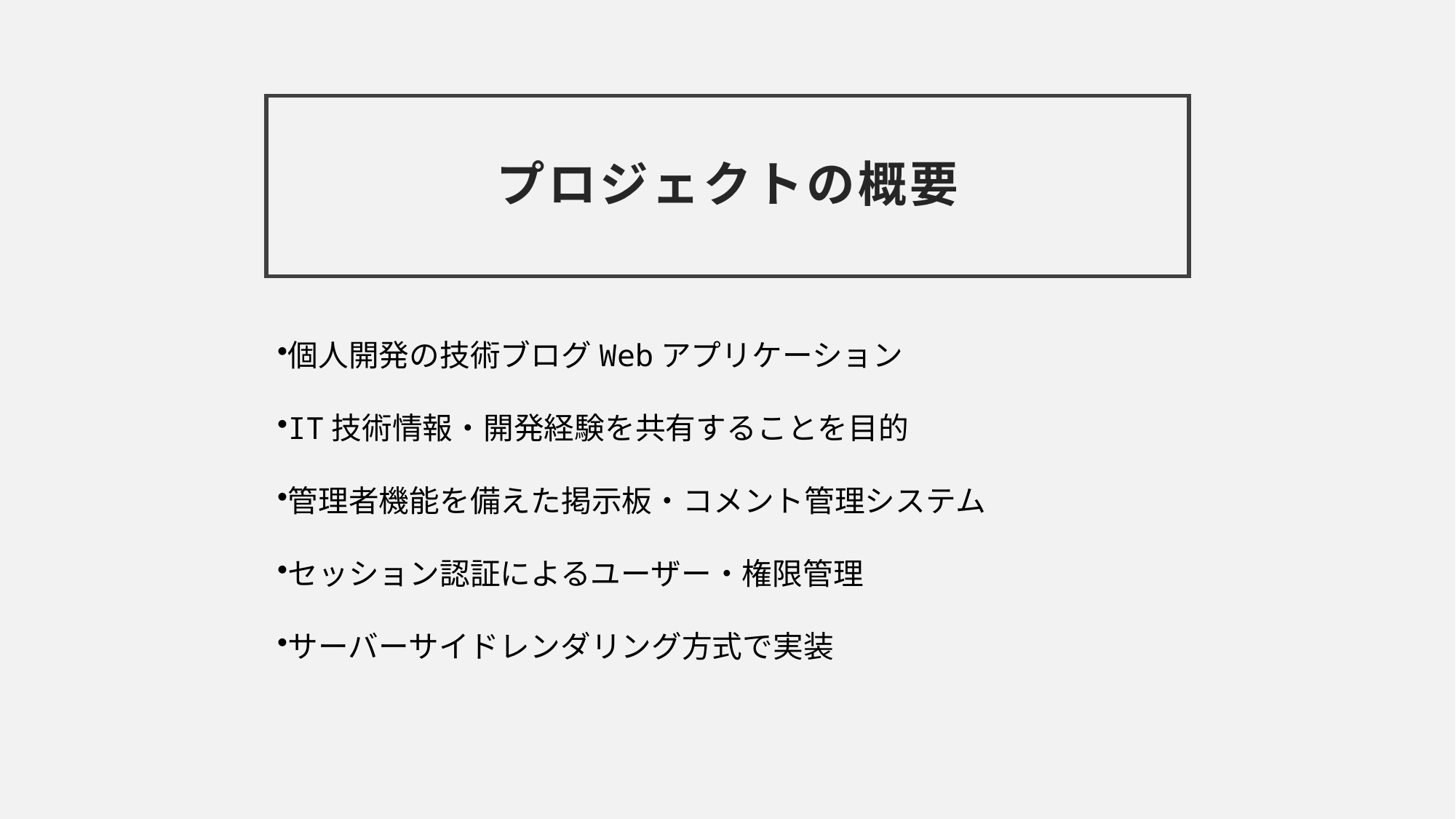

# プロジェクトの概要
個人開発の技術ブログWebアプリケーション

IT技術情報・開発経験を共有することを目的

管理者機能を備えた掲示板・コメント管理システム

セッション認証によるユーザー・権限管理

サーバーサイドレンダリング方式で実装